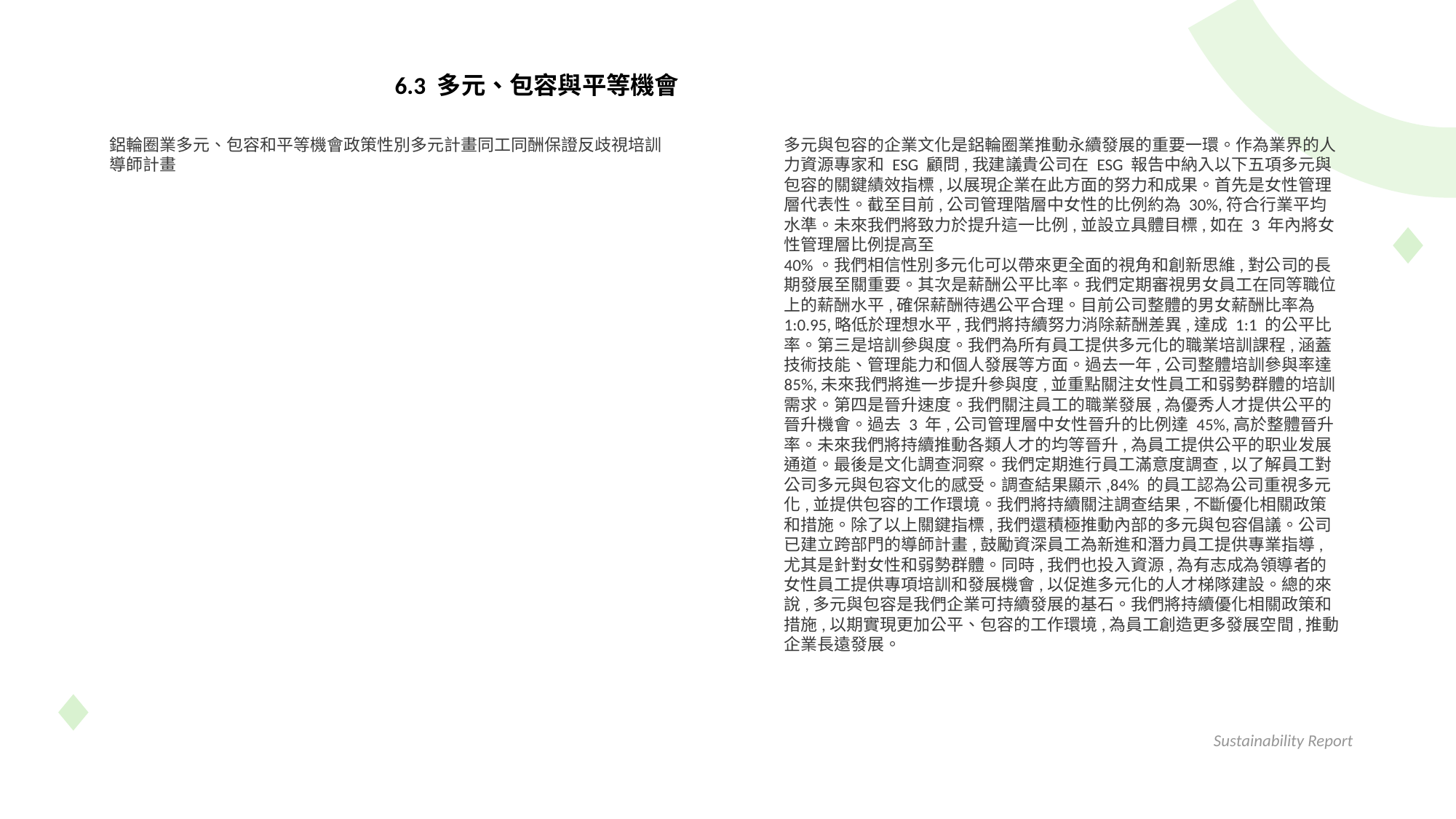

6.3 多元、包容與平等機會
鋁輪圈業多元、包容和平等機會政策性別多元計畫同工同酬保證反歧視培訓導師計畫
多元與包容的企業文化是鋁輪圈業推動永續發展的重要一環。作為業界的人力資源專家和 ESG 顧問,我建議貴公司在 ESG 報告中納入以下五項多元與包容的關鍵績效指標,以展現企業在此方面的努力和成果。首先是女性管理層代表性。截至目前,公司管理階層中女性的比例約為 30%,符合行業平均水準。未來我們將致力於提升這一比例,並設立具體目標,如在 3 年內將女性管理層比例提高至
40%。我們相信性別多元化可以帶來更全面的視角和創新思維,對公司的長期發展至關重要。其次是薪酬公平比率。我們定期審視男女員工在同等職位上的薪酬水平,確保薪酬待遇公平合理。目前公司整體的男女薪酬比率為 1:0.95,略低於理想水平,我們將持續努力消除薪酬差異,達成 1:1 的公平比率。第三是培訓參與度。我們為所有員工提供多元化的職業培訓課程,涵蓋技術技能、管理能力和個人發展等方面。過去一年,公司整體培訓參與率達 85%,未來我們將進一步提升參與度,並重點關注女性員工和弱勢群體的培訓需求。第四是晉升速度。我們關注員工的職業發展,為優秀人才提供公平的晉升機會。過去 3 年,公司管理層中女性晉升的比例達 45%,高於整體晉升率。未來我們將持續推動各類人才的均等晉升,為員工提供公平的职业发展通道。最後是文化調查洞察。我們定期進行員工滿意度調查,以了解員工對公司多元與包容文化的感受。調查結果顯示,84% 的員工認為公司重視多元化,並提供包容的工作環境。我們將持續關注調查结果,不斷優化相關政策和措施。除了以上關鍵指標,我們還積極推動內部的多元與包容倡議。公司已建立跨部門的導師計畫,鼓勵資深員工為新進和潛力員工提供專業指導,尤其是針對女性和弱勢群體。同時,我們也投入資源,為有志成為領導者的女性員工提供專項培訓和發展機會,以促進多元化的人才梯隊建設。總的來說,多元與包容是我們企業可持續發展的基石。我們將持續優化相關政策和措施,以期實現更加公平、包容的工作環境,為員工創造更多發展空間,推動企業長遠發展。
Sustainability Report